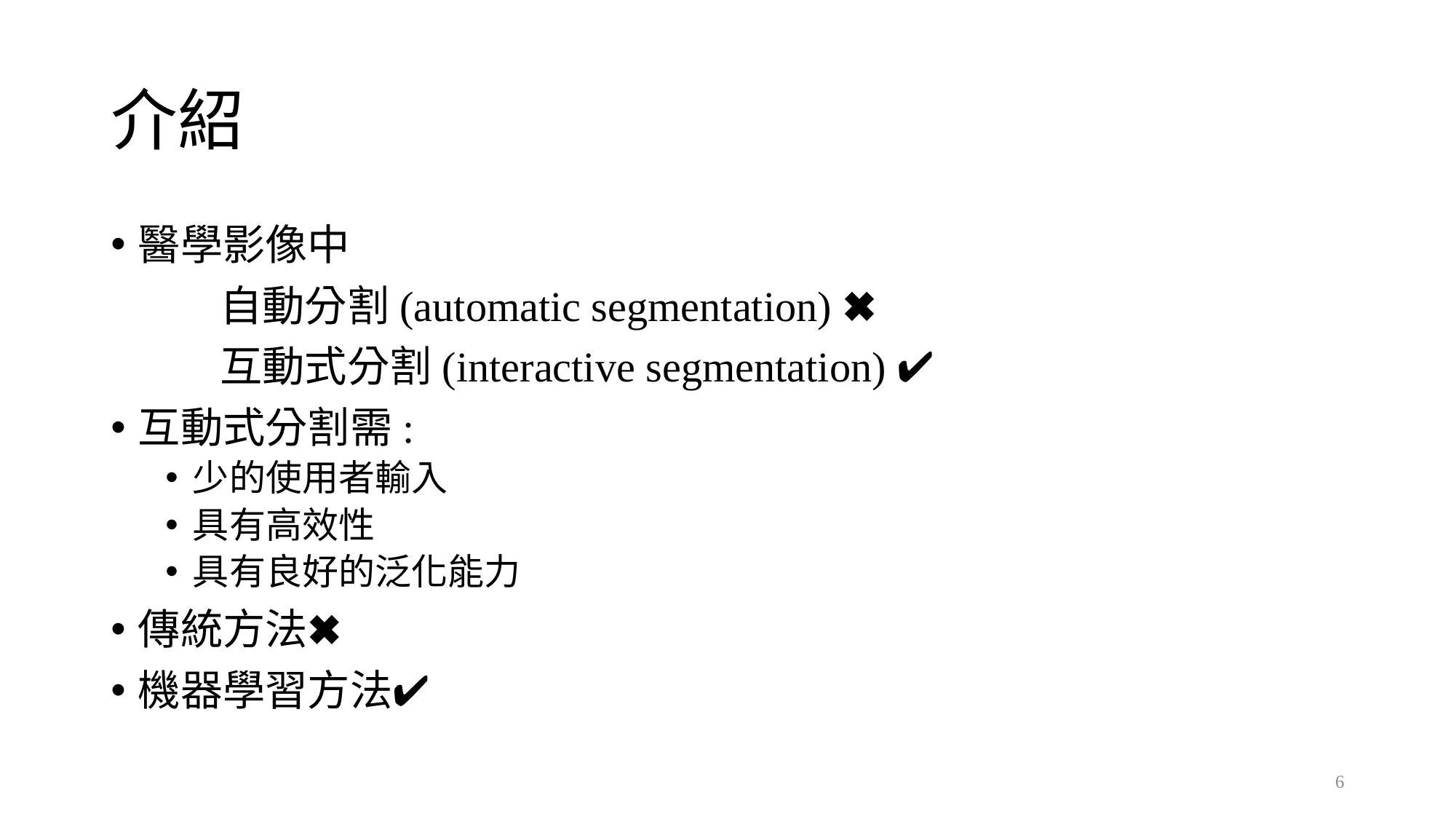

# 介紹
醫學影像中
	自動分割(automatic segmentation) ✖️
	互動式分割(interactive segmentation) ✔️
互動式分割需:
少的使用者輸入
具有高效性
具有良好的泛化能力
傳統方法✖️
機器學習方法✔️
6